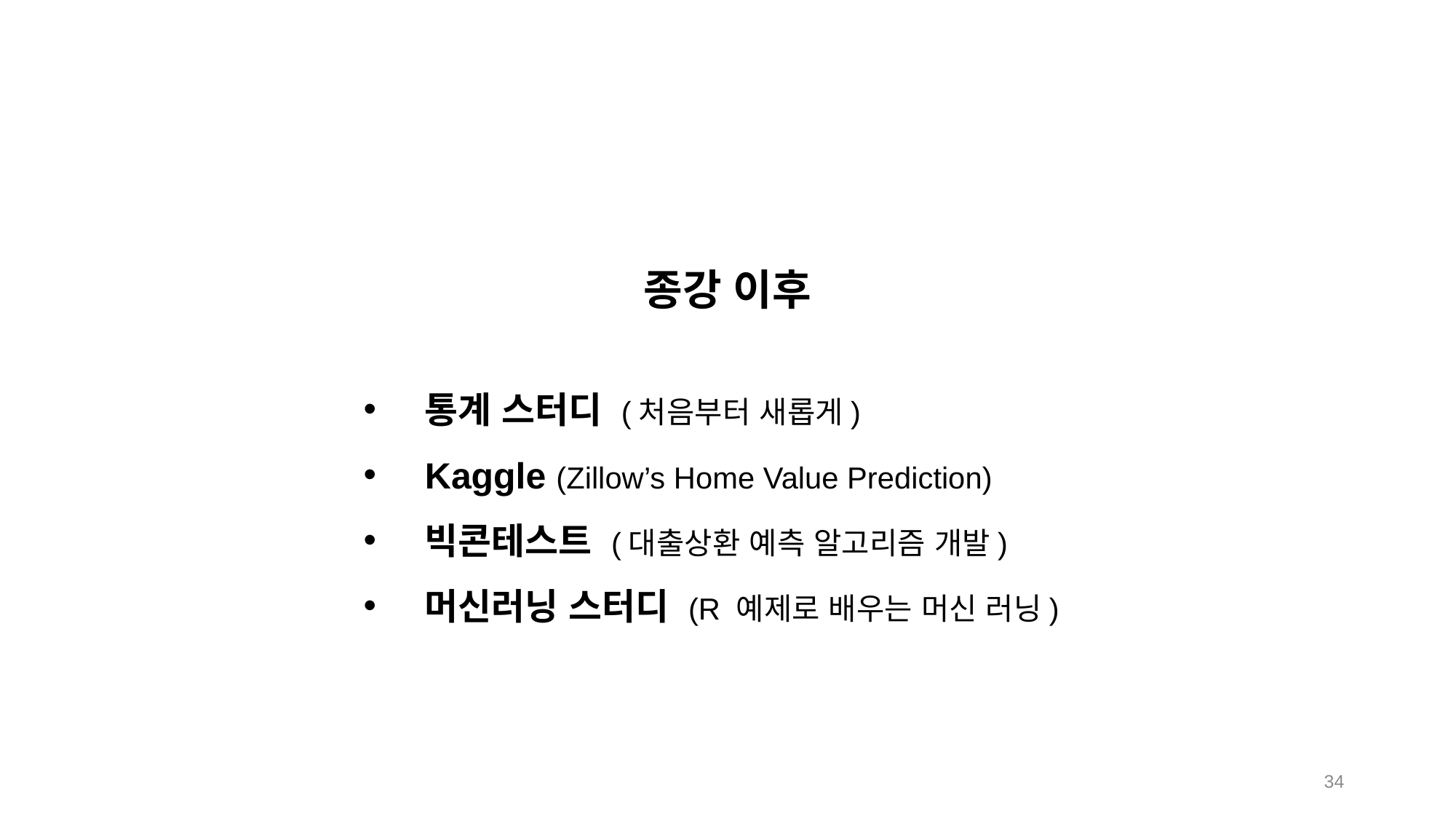

종강 이후

통계 스터디 (처음부터 새롭게)
Kaggle (Zillow’s Home Value Prediction)
빅콘테스트 (대출상환 예측 알고리즘 개발)
머신러닝 스터디 (R 예제로 배우는 머신 러닝)
34